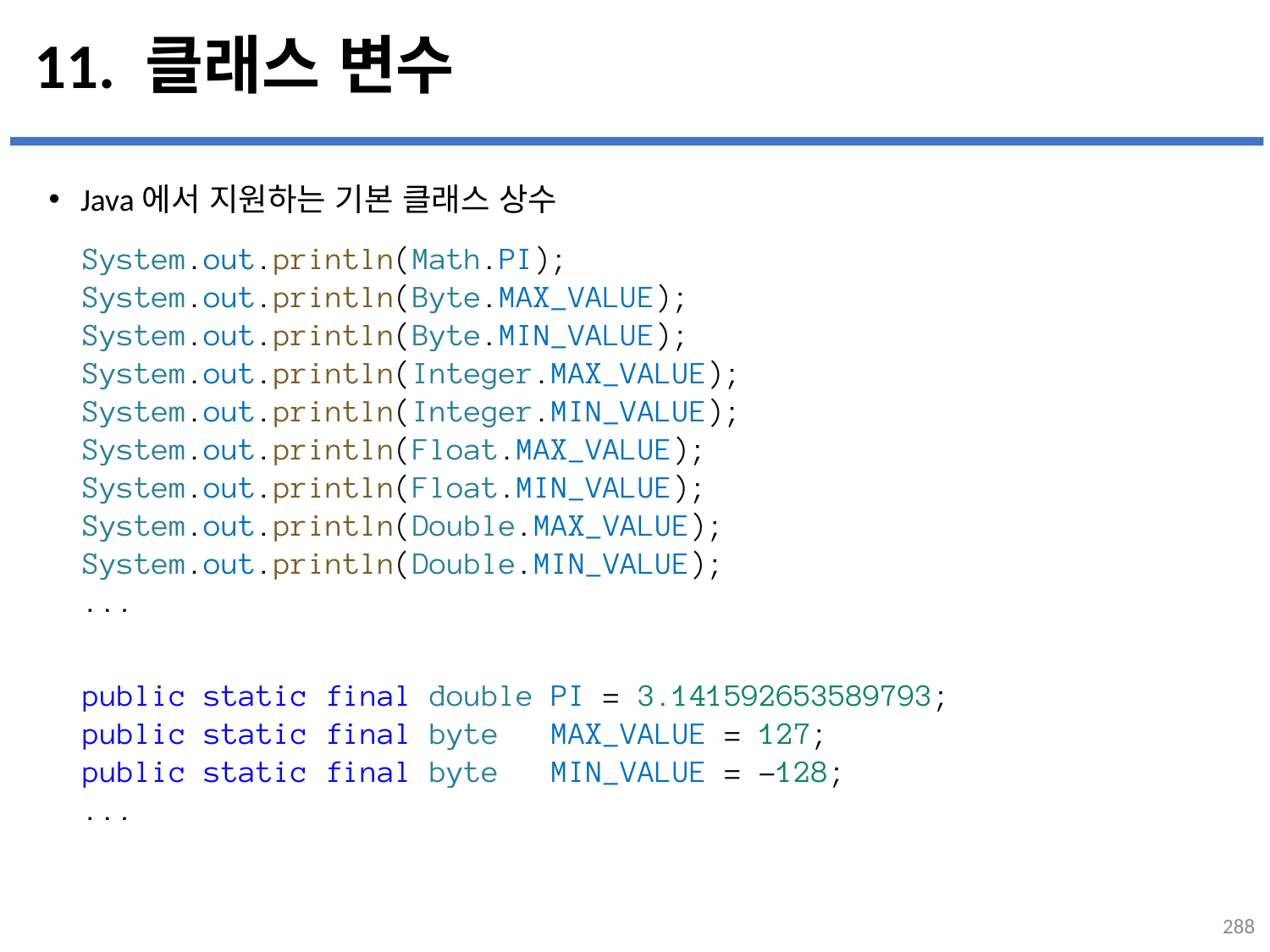

# 11. 클래스 변수
Java에서 지원하는 기본 클래스 상수
...

설명
System.out.println(Math.PI);
System.out.println(Byte.MAX_VALUE);
System.out.println(Byte.MIN_VALUE);
System.out.println(Integer.MAX_VALUE);
System.out.println(Integer.MIN_VALUE);
System.out.println(Float.MAX_VALUE);
System.out.println(Float.MIN_VALUE);
System.out.println(Double.MAX_VALUE);
System.out.println(Double.MIN_VALUE);
...
public static final double PI = 3.141592653589793;
public static final byte   MAX_VALUE = 127;
public static final byte   MIN_VALUE = -128;
...
288